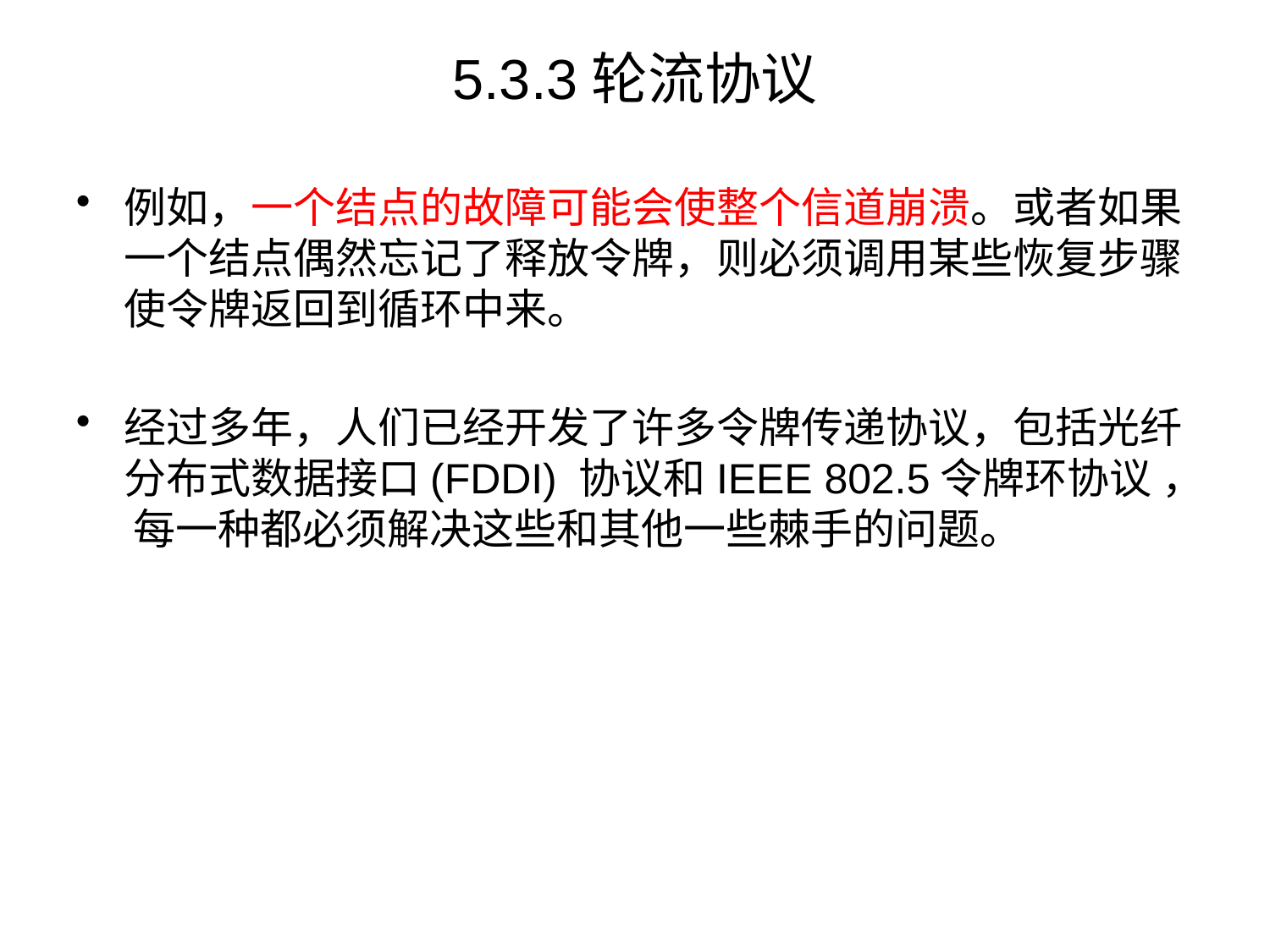

# 5.3.3轮流协议
例如，一个结点的故障可能会使整个信道崩溃。或者如果一个结点偶然忘记了释放令牌，则必须调用某些恢复步骤使令牌返回到循环中来。

经过多年，人们已经开发了许多令牌传递协议，包括光纤分布式数据接口(FDDI) 协议和IEEE 802.5令牌环协议 ， 每一种都必须解决这些和其他一些棘手的问题。